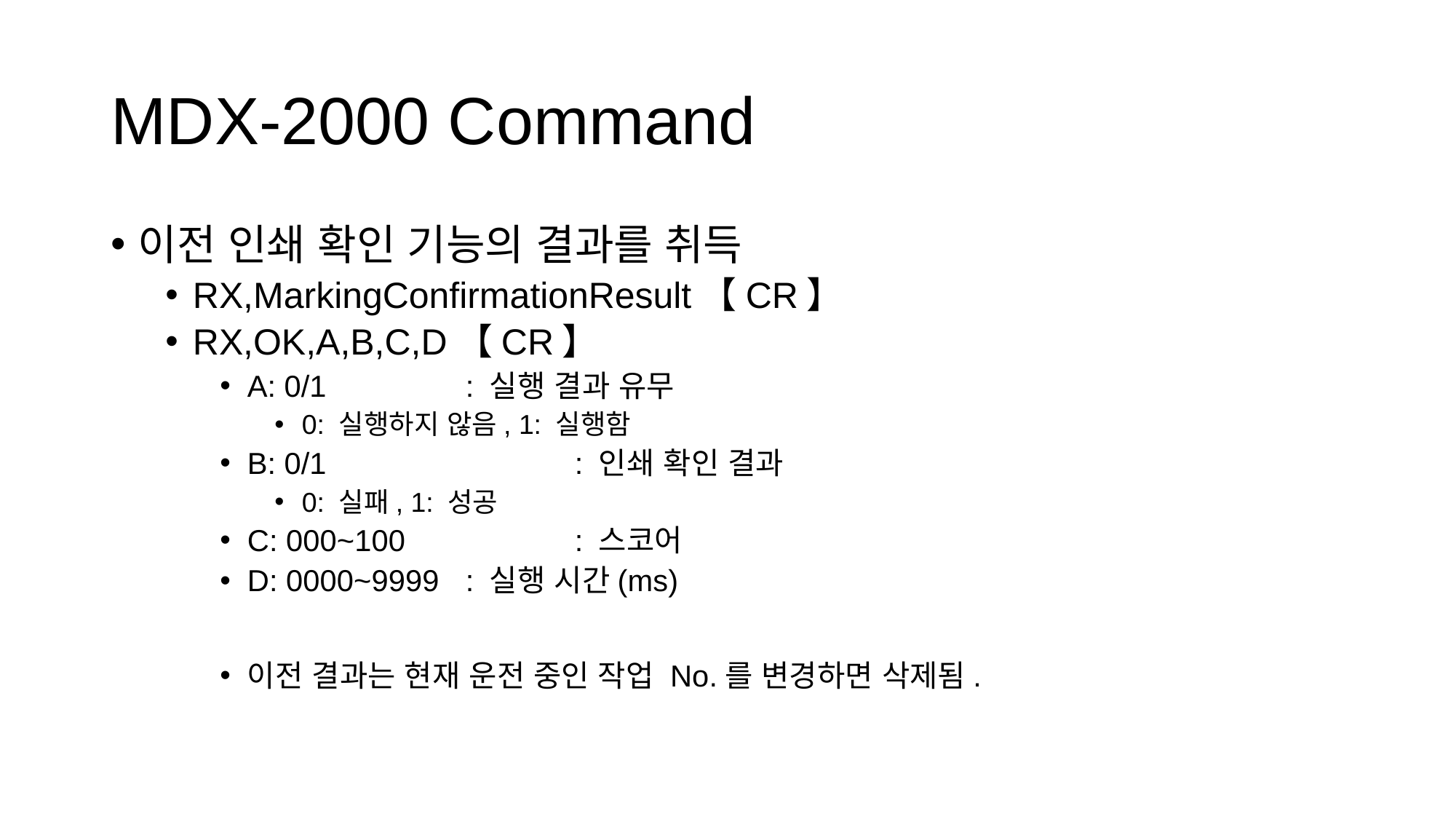

# MDX-2000 Command
이전 인쇄 확인 기능의 결과를 취득
RX,MarkingConfirmationResult【CR】
RX,OK,A,B,C,D【CR】
A: 0/1 		: 실행 결과 유무
0: 실행하지 않음, 1: 실행함
B: 0/1			: 인쇄 확인 결과
0: 실패, 1: 성공
C: 000~100		: 스코어
D: 0000~9999	: 실행 시간(ms)

이전 결과는 현재 운전 중인 작업 No.를 변경하면 삭제됨.